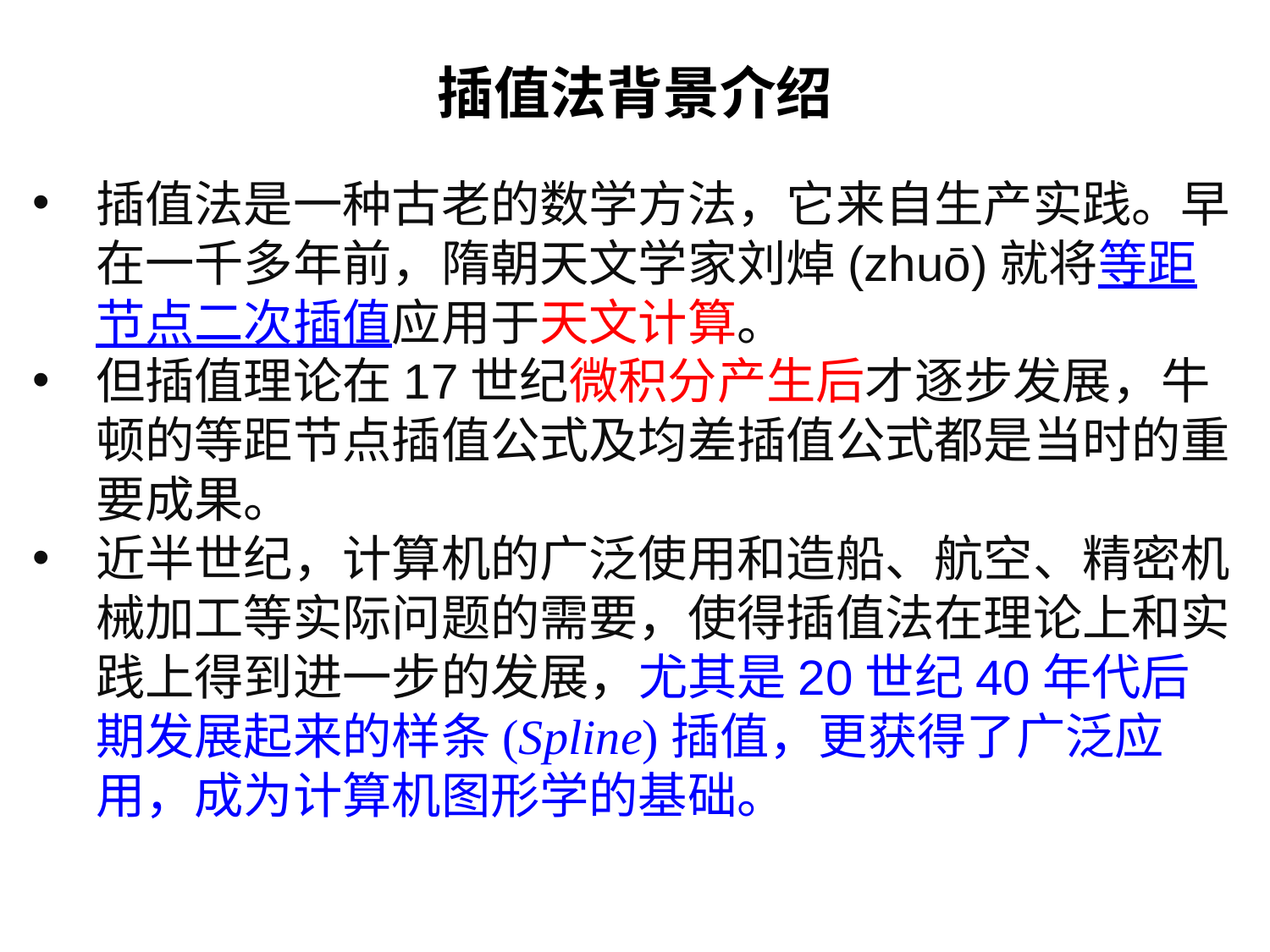

插值法背景介绍
插值法是一种古老的数学方法，它来自生产实践。早在一千多年前，隋朝天文学家刘焯(zhuō)就将等距节点二次插值应用于天文计算。
但插值理论在17世纪微积分产生后才逐步发展，牛顿的等距节点插值公式及均差插值公式都是当时的重要成果。
近半世纪，计算机的广泛使用和造船、航空、精密机械加工等实际问题的需要，使得插值法在理论上和实践上得到进一步的发展，尤其是20世纪40年代后期发展起来的样条(Spline)插值，更获得了广泛应用，成为计算机图形学的基础。